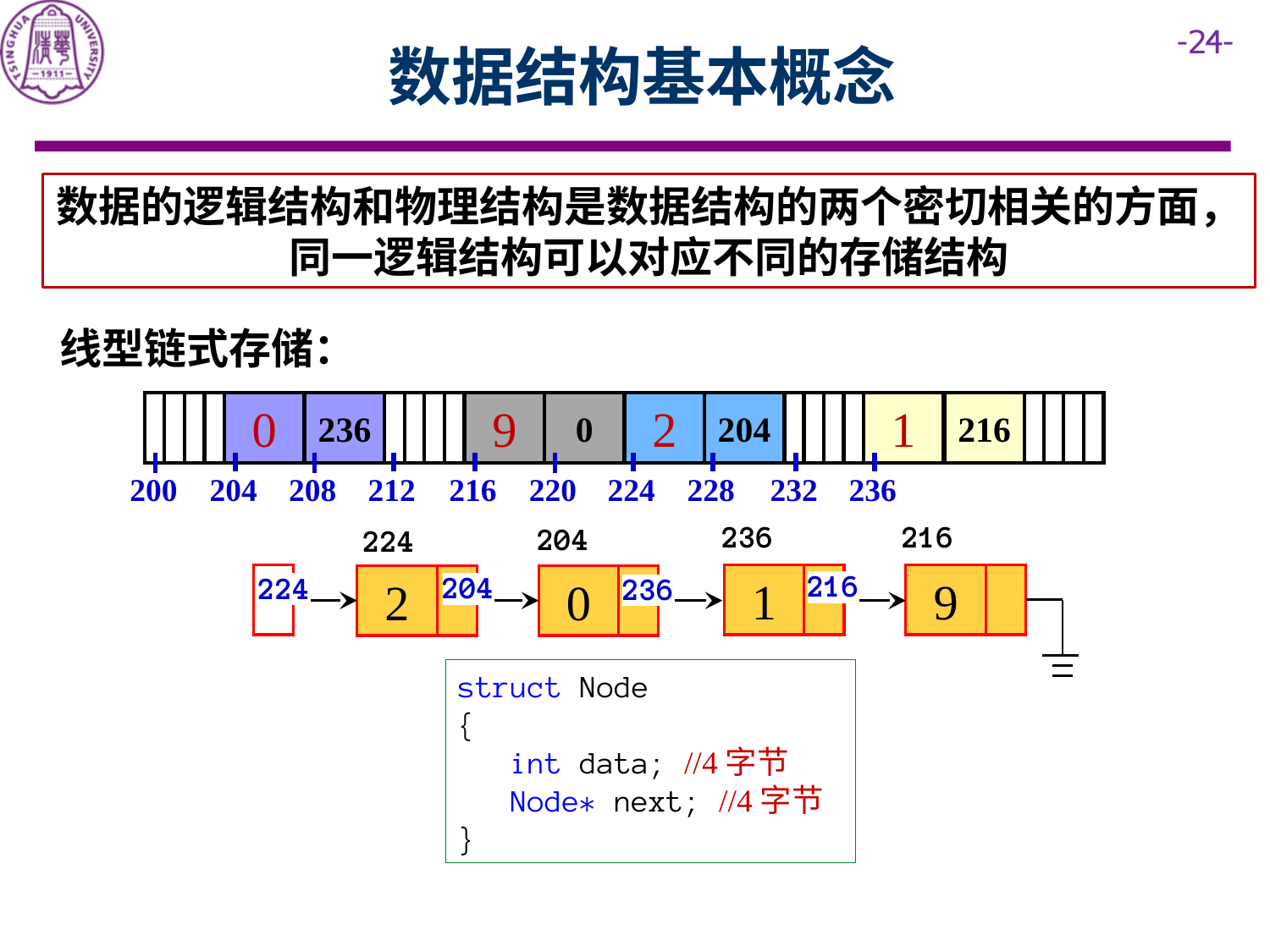

# 数据结构基本概念
数据的逻辑结构和物理结构是数据结构的两个密切相关的方面，同一逻辑结构可以对应不同的存储结构
线型链式存储：

0

9

0

2

204

1

216

236
200
204
208
212
216
220
224
228
232
236
236
216
204
224
216
204
224
236

1

9

2

0

struct Node
{
   int data; //4字节
   Node* next; //4字节
}